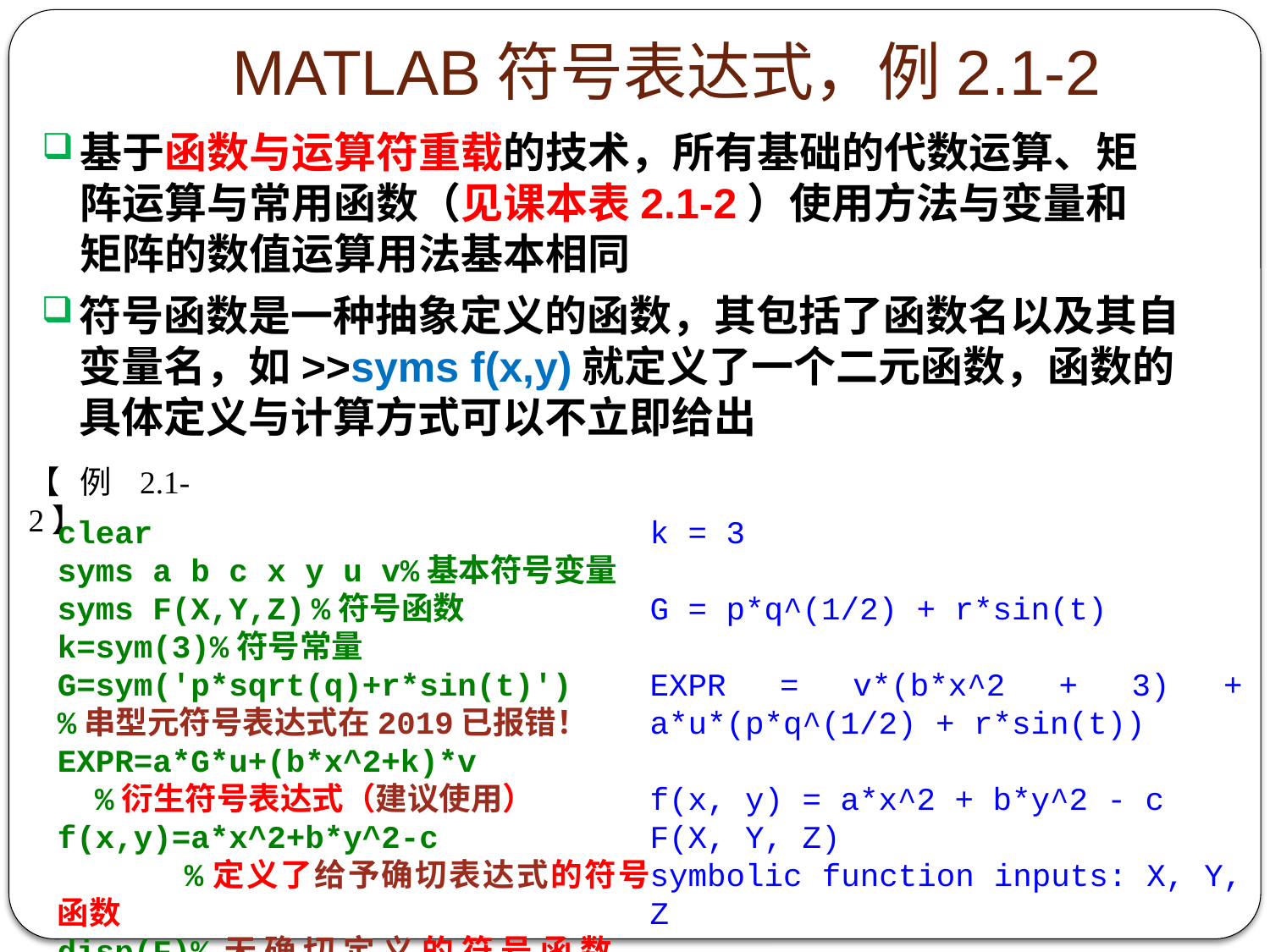

# MATLAB符号表达式，例2.1-2
基于函数与运算符重载的技术，所有基础的代数运算、矩阵运算与常用函数（见课本表2.1-2）使用方法与变量和矩阵的数值运算用法基本相同
符号函数是一种抽象定义的函数，其包括了函数名以及其自变量名，如>>syms f(x,y)就定义了一个二元函数，函数的具体定义与计算方式可以不立即给出
【例2.1-2】
clear
syms a b c x y u v%基本符号变量
syms F(X,Y,Z)	%符号函数
k=sym(3)%符号常量
G=sym('p*sqrt(q)+r*sin(t)')
%串型元符号表达式在2019已报错！
EXPR=a*G*u+(b*x^2+k)*v		%衍生符号表达式（建议使用）
f(x,y)=a*x^2+b*y^2-c			%定义了给予确切表达式的符号函数
disp(F)%无确切定义的符号函数

k = 3

G = p*q^(1/2) + r*sin(t)

EXPR = v*(b*x^2 + 3) + a*u*(p*q^(1/2) + r*sin(t))

f(x, y) = a*x^2 + b*y^2 - c
F(X, Y, Z)
symbolic function inputs: X, Y, Z